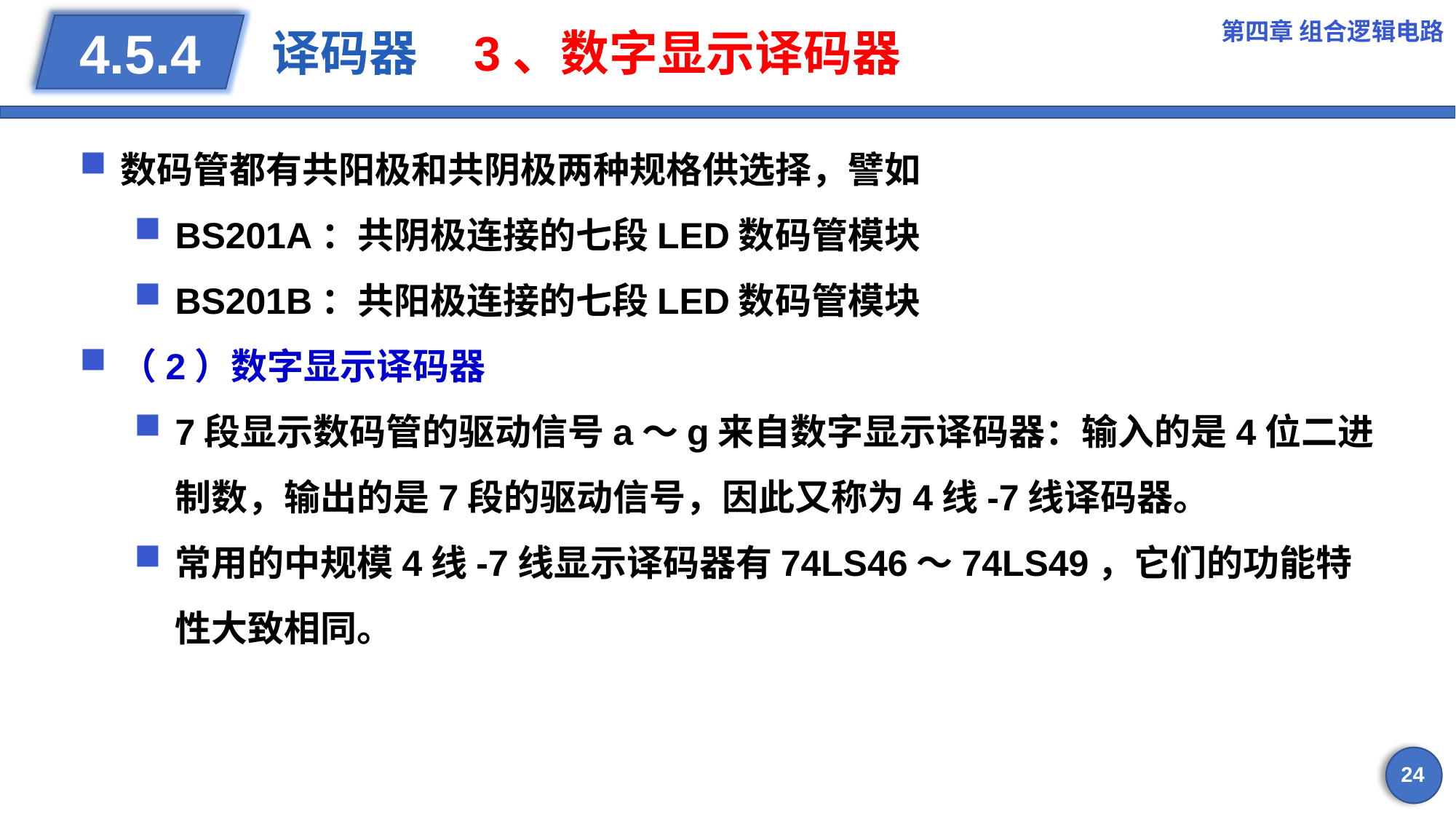

第四章 组合逻辑电路
# 译码器    3、数字显示译码器
4.5.4
数码管都有共阳极和共阴极两种规格供选择，譬如
BS201A：共阴极连接的七段LED数码管模块
BS201B：共阳极连接的七段LED数码管模块
（2）数字显示译码器
7段显示数码管的驱动信号a～g来自数字显示译码器：输入的是4位二进制数，输出的是7段的驱动信号，因此又称为4线-7线译码器。
常用的中规模4线-7线显示译码器有74LS46～74LS49，它们的功能特性大致相同。
24